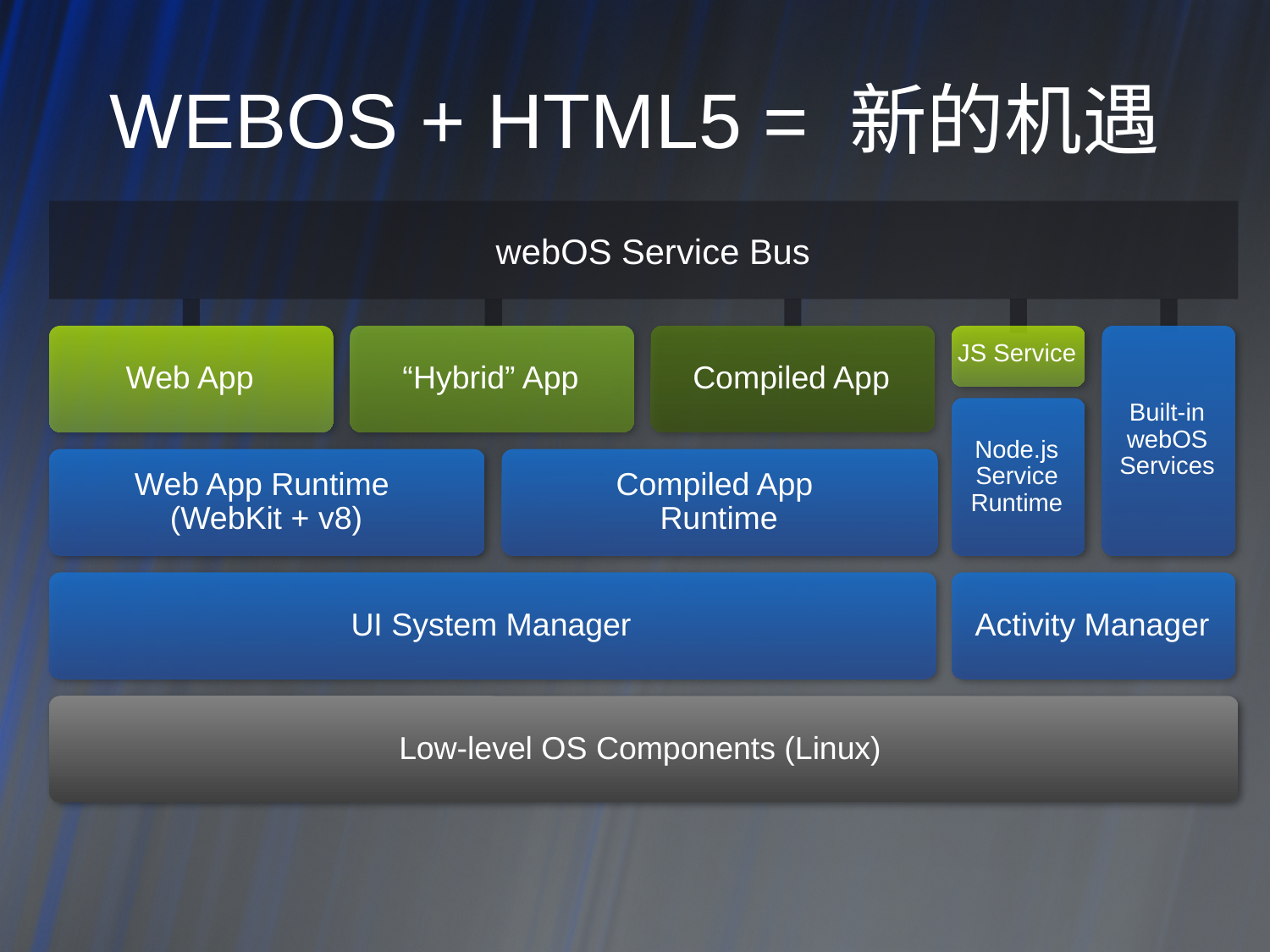

# WEBOS + HTML5 = 新的机遇

webOS Service Bus

JS Service

Web App
“Hybrid” App
Compiled App
Built-in webOS Services

Node.js Service Runtime

Web App Runtime
(WebKit + v8)
Compiled App
Runtime

UI System Manager
Activity Manager

Low-level OS Components (Linux)